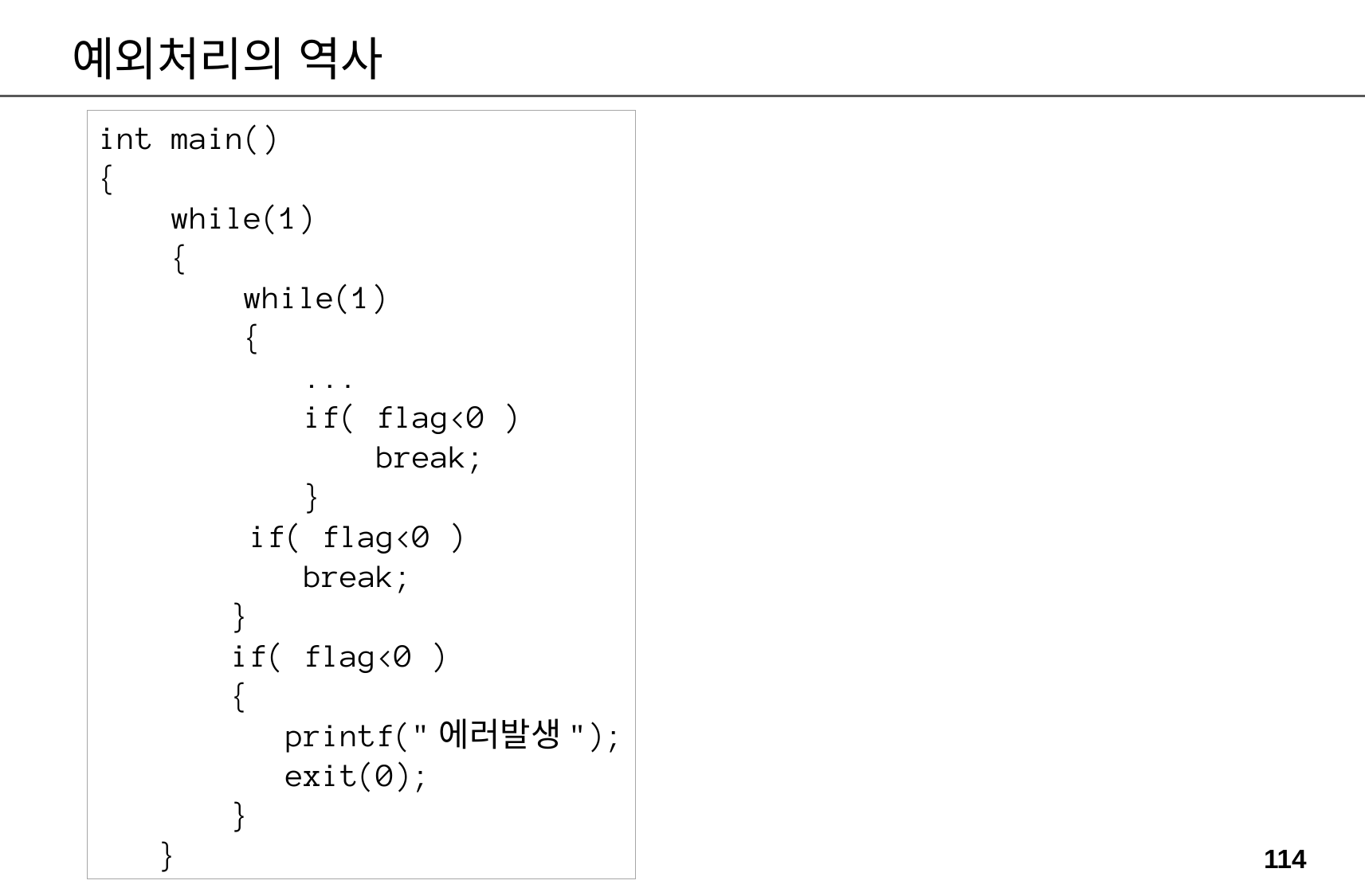

예외처리의 역사
int main()
{
    while(1)
    {
        while(1)
        {
        ...
        if( flag<0 )
            break;
        }
     if( flag<0 )
        break;
    }
    if( flag<0 )
    {
       printf("에러발생");
       exit(0);
    }
}